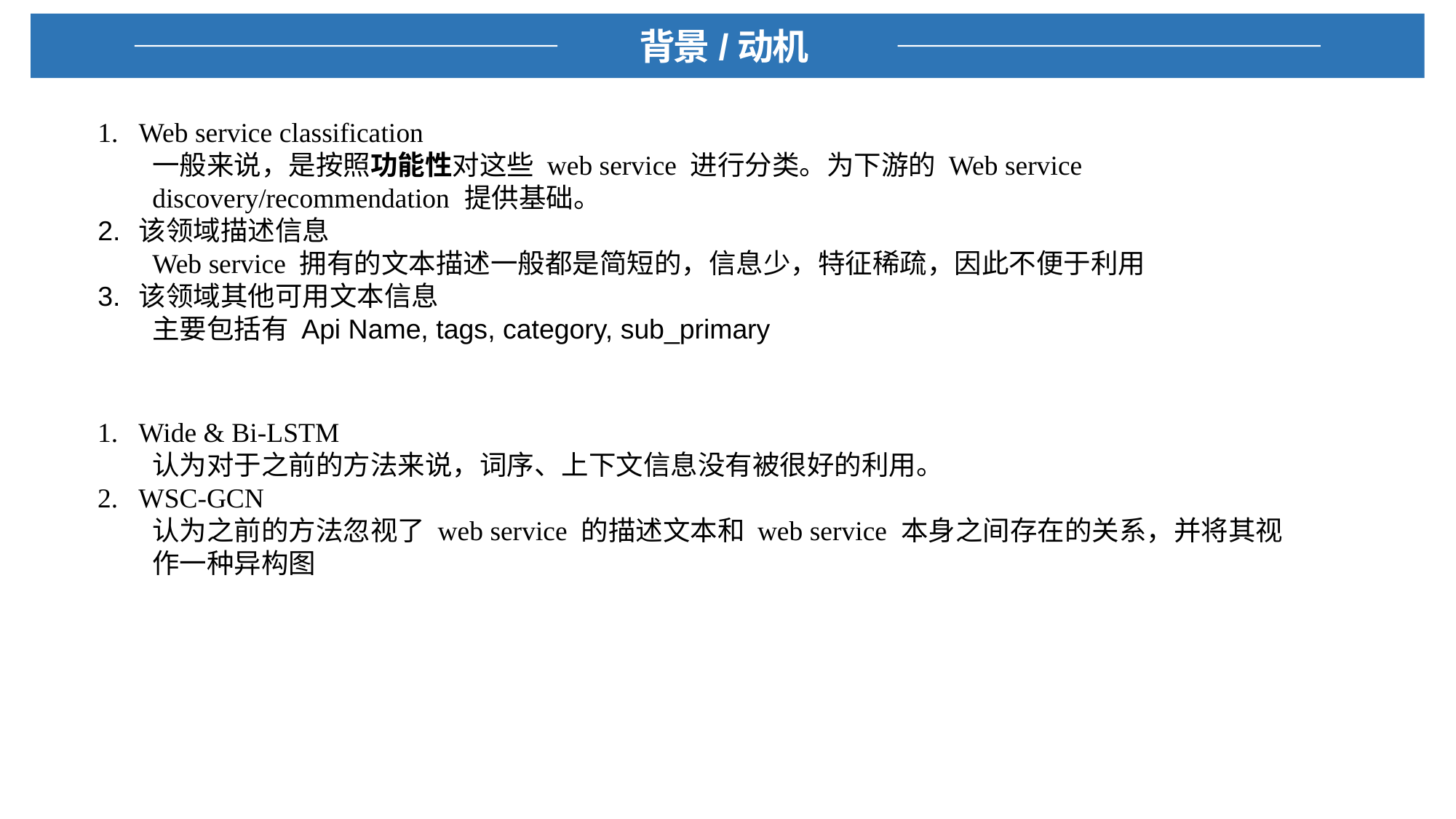

背景/动机

Web service classification
一般来说，是按照功能性对这些 web service 进行分类。为下游的 Web service discovery/recommendation 提供基础。
该领域描述信息
Web service 拥有的文本描述一般都是简短的，信息少，特征稀疏，因此不便于利用
该领域其他可用文本信息
主要包括有 Api Name, tags, category, sub_primary
Wide & Bi-LSTM
认为对于之前的方法来说，词序、上下文信息没有被很好的利用。
WSC-GCN
认为之前的方法忽视了 web service 的描述文本和 web service 本身之间存在的关系，并将其视作一种异构图